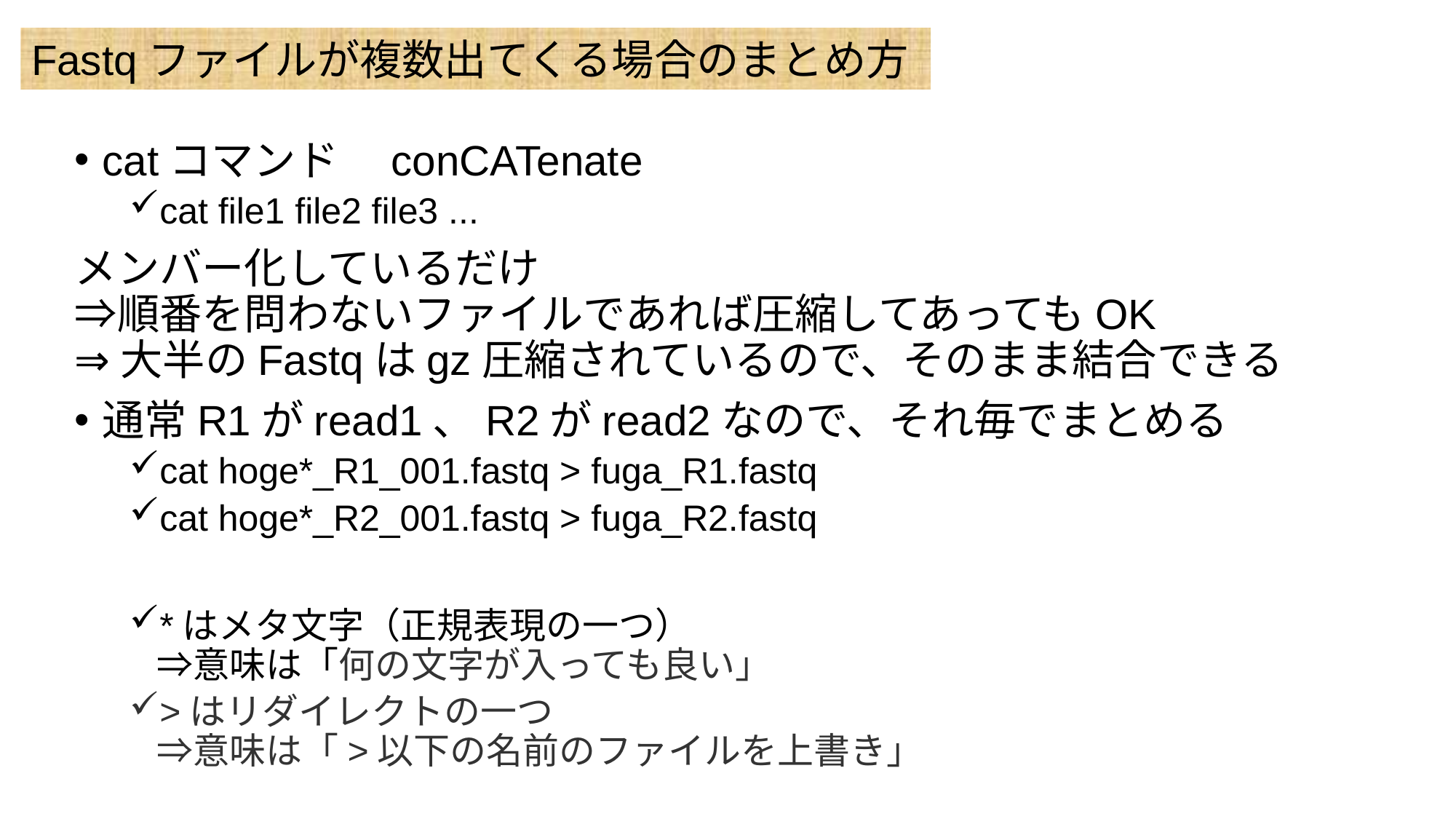

Fastqファイルが複数出てくる場合のまとめ方
catコマンド　conCATenate
cat file1 file2 file3 ...
メンバー化しているだけ
⇒順番を問わないファイルであれば圧縮してあってもOK
⇒大半のFastqはgz圧縮されているので、そのまま結合できる
通常R1がread1、R2がread2なので、それ毎でまとめる
cat hoge*_R1_001.fastq > fuga_R1.fastq
cat hoge*_R2_001.fastq > fuga_R2.fastq

*はメタ文字（正規表現の一つ）
⇒意味は「何の文字が入っても良い」
>はリダイレクトの一つ
⇒意味は「>以下の名前のファイルを上書き」